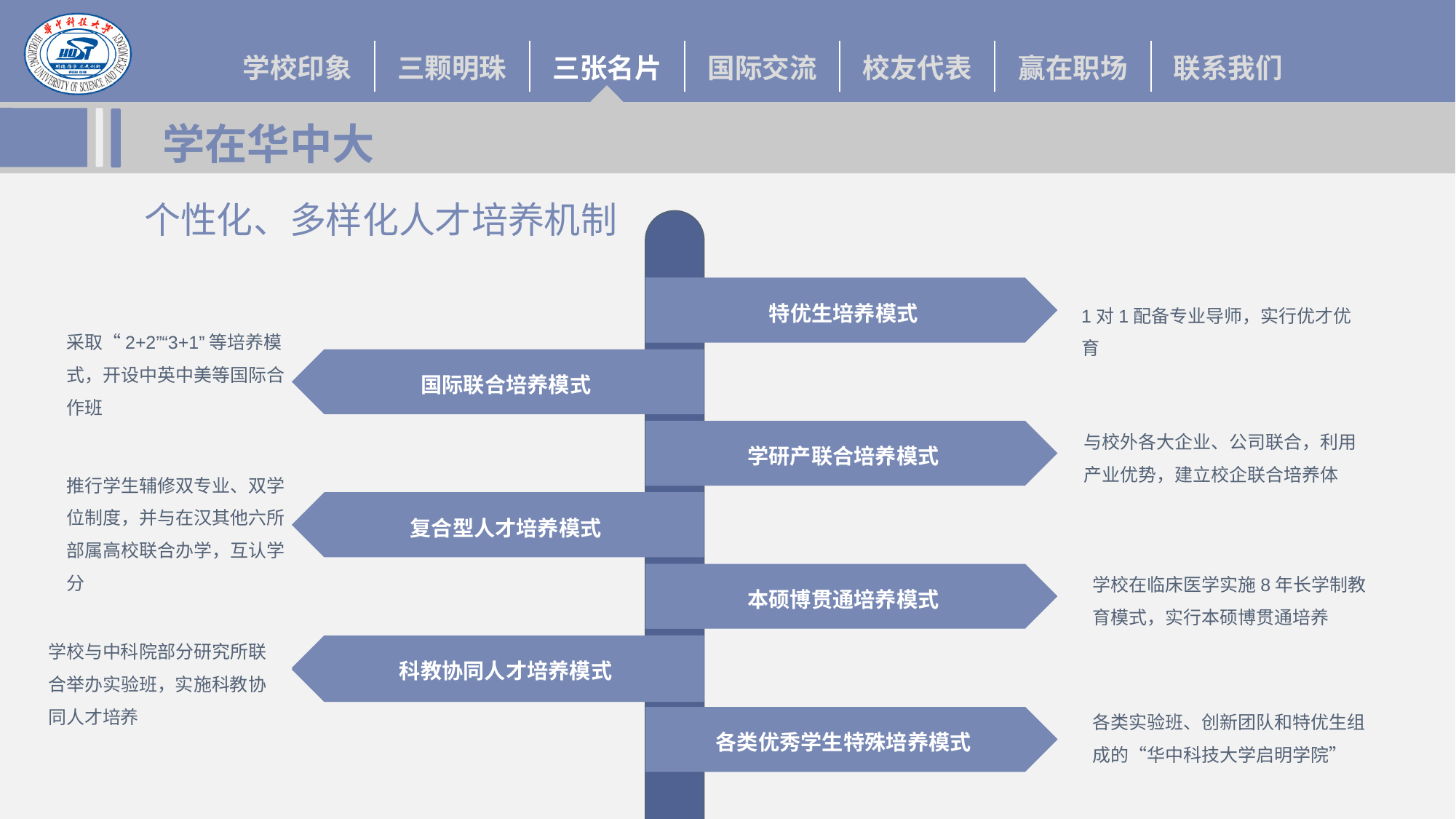

# 学在华中大
个性化、多样化人才培养机制

特优生培养模式

国际联合培养模式
学研产联合培养模式

复合型人才培养模式

本硕博贯通培养模式

科教协同人才培养模式

科教协同人才培养模式

各类优秀学生特殊培养模式
各类优秀学生特殊培养模式
1对1配备专业导师，实行优才优育
采取“2+2”“3+1”等培养模式，开设中英中美等国际合作班
与校外各大企业、公司联合，利用产业优势，建立校企联合培养体
推行学生辅修双专业、双学位制度，并与在汉其他六所部属高校联合办学，互认学分
学校在临床医学实施8年长学制教育模式，实行本硕博贯通培养
学校与中科院部分研究所联合举办实验班，实施科教协同人才培养
各类实验班、创新团队和特优生组成的“华中科技大学启明学院”